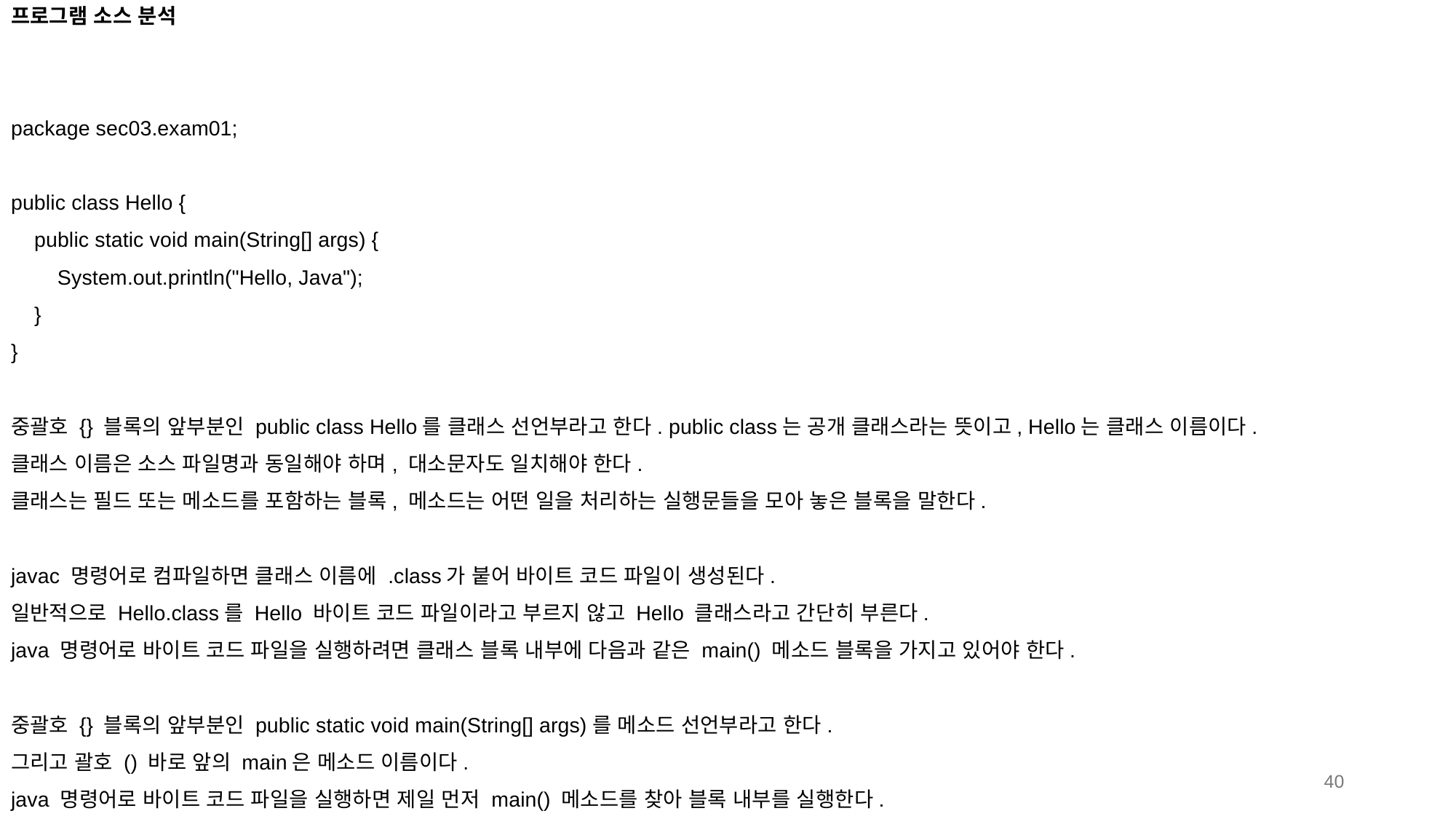

프로그램 소스 분석

package sec03.exam01;

public class Hello {
    public static void main(String[] args) {
        System.out.println("Hello, Java");
    }
}

중괄호 {} 블록의 앞부분인 public class Hello를 클래스 선언부라고 한다. public class는 공개 클래스라는 뜻이고, Hello는 클래스 이름이다.
클래스 이름은 소스 파일명과 동일해야 하며, 대소문자도 일치해야 한다.
클래스는 필드 또는 메소드를 포함하는 블록, 메소드는 어떤 일을 처리하는 실행문들을 모아 놓은 블록을 말한다.

javac 명령어로 컴파일하면 클래스 이름에 .class가 붙어 바이트 코드 파일이 생성된다.
일반적으로 Hello.class를 Hello 바이트 코드 파일이라고 부르지 않고 Hello 클래스라고 간단히 부른다.
java 명령어로 바이트 코드 파일을 실행하려면 클래스 블록 내부에 다음과 같은 main() 메소드 블록을 가지고 있어야 한다.

중괄호 {} 블록의 앞부분인 public static void main(String[] args)를 메소드 선언부라고 한다.
그리고 괄호 () 바로 앞의 main은 메소드 이름이다.
java 명령어로 바이트 코드 파일을 실행하면 제일 먼저 main() 메소드를 찾아 블록 내부를 실행한다.
40